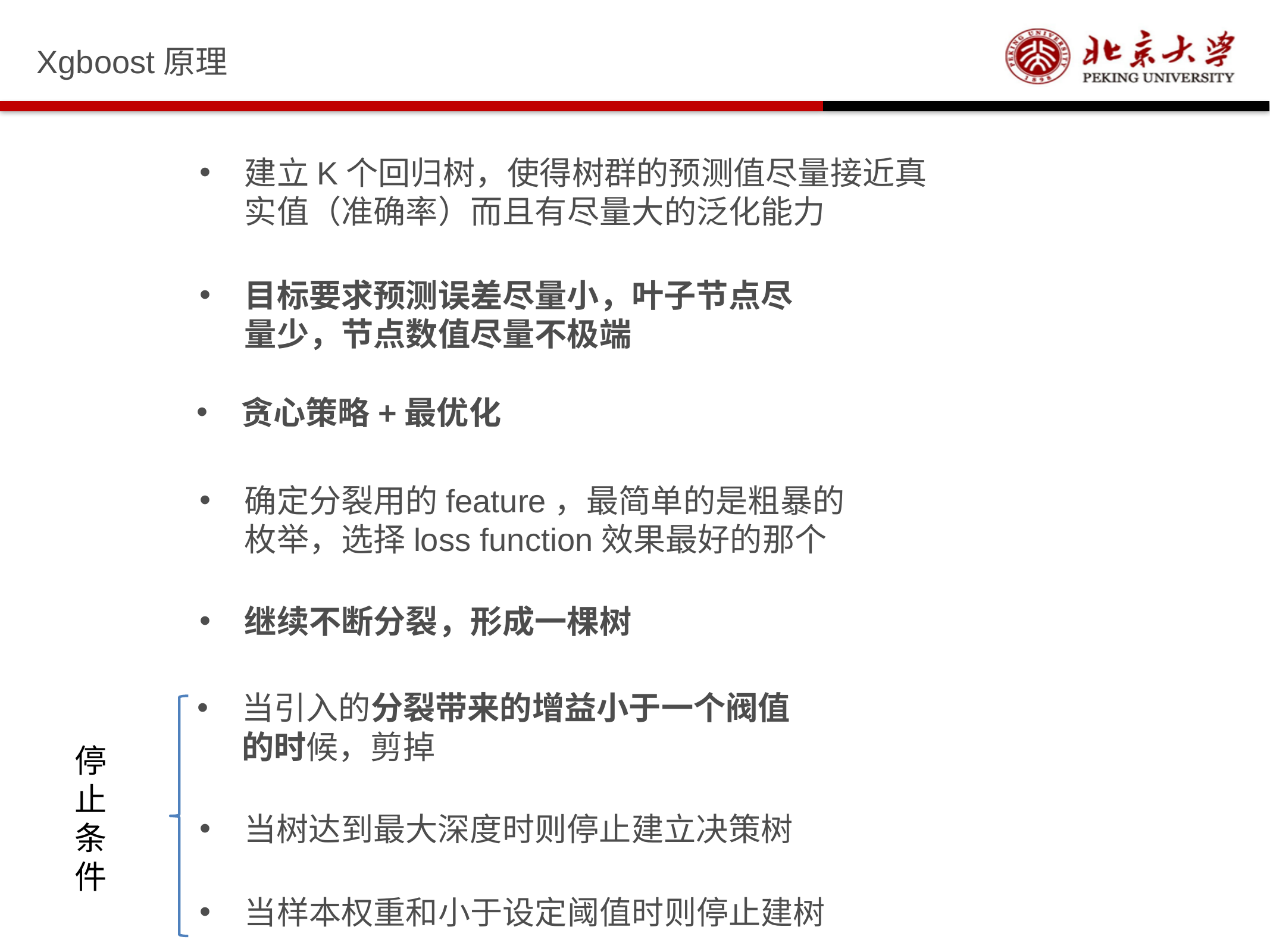

Xgboost原理
建立K个回归树，使得树群的预测值尽量接近真实值（准确率）而且有尽量大的泛化能力
目标要求预测误差尽量小，叶子节点尽量少，节点数值尽量不极端
贪心策略+最优化
确定分裂用的feature，最简单的是粗暴的枚举，选择loss function效果最好的那个
继续不断分裂，形成一棵树
当引入的分裂带来的增益小于一个阀值的时候，剪掉

停止条件
当树达到最大深度时则停止建立决策树
当样本权重和小于设定阈值时则停止建树